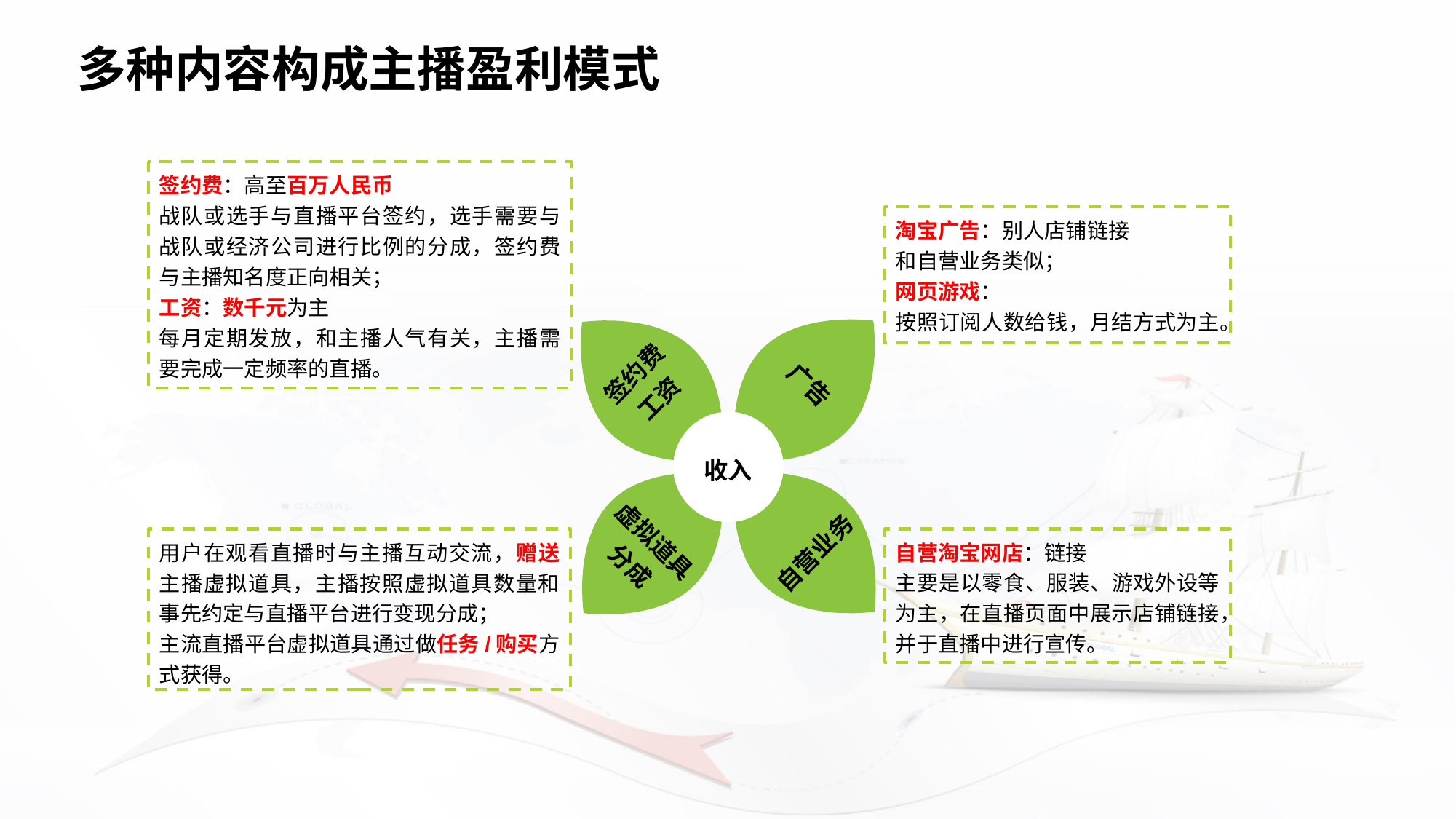

# 多种内容构成主播盈利模式
签约费：高至百万人民币
战队或选手与直播平台签约，选手需要与战队或经济公司进行比例的分成，签约费与主播知名度正向相关；
工资：数千元为主
每月定期发放，和主播人气有关，主播需要完成一定频率的直播。
淘宝广告：别人店铺链接
和自营业务类似；
网页游戏：
按照订阅人数给钱，月结方式为主。
广告
签约费
工资
收入
自营业务
虚拟道具分成
用户在观看直播时与主播互动交流，赠送主播虚拟道具，主播按照虚拟道具数量和事先约定与直播平台进行变现分成；
主流直播平台虚拟道具通过做任务/购买方式获得。
自营淘宝网店：链接
主要是以零食、服装、游戏外设等为主，在直播页面中展示店铺链接，并于直播中进行宣传。